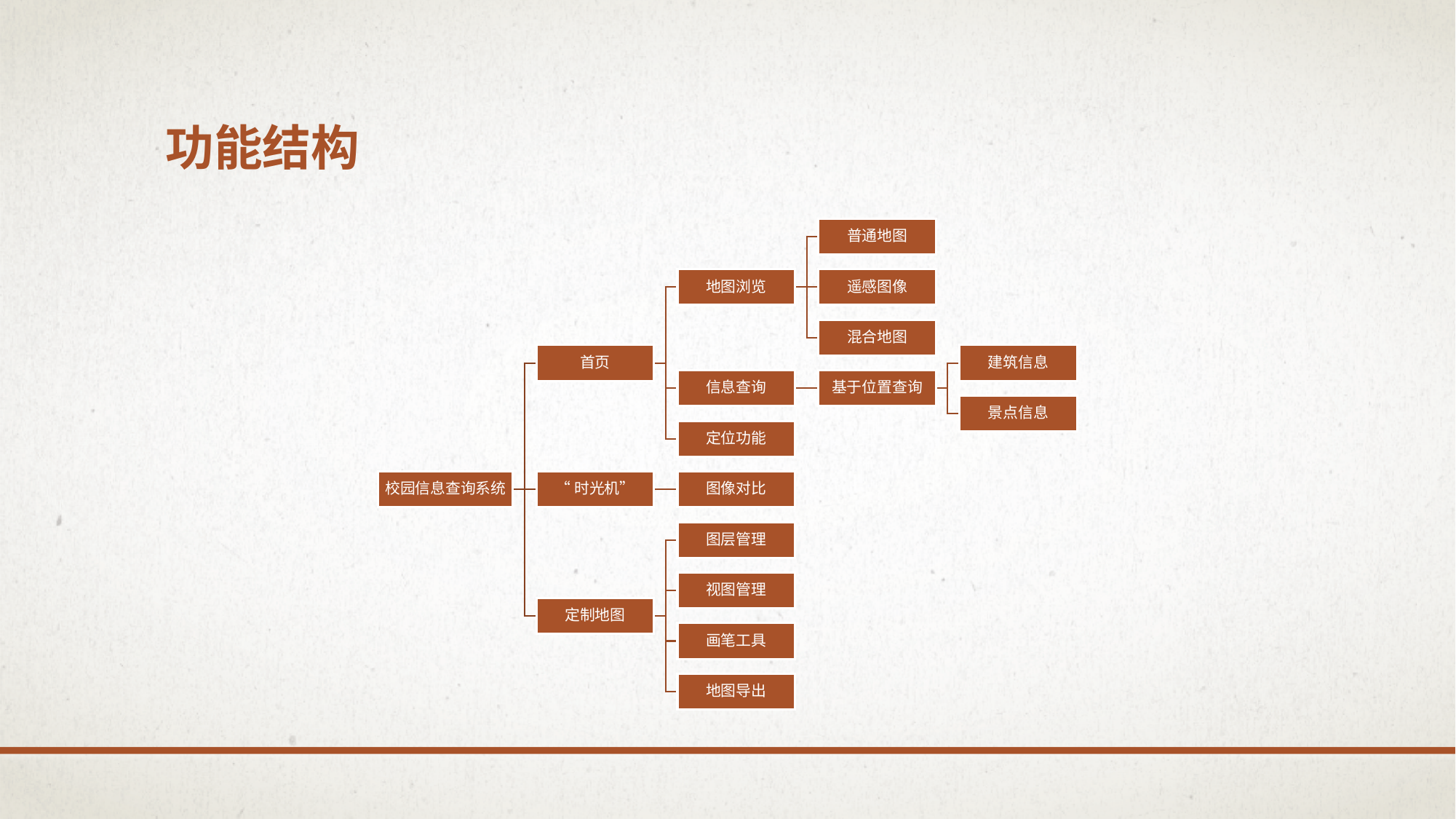

# 功能结构
校园信息查询系统
首页
地图浏览
普通地图
遥感图像
混合地图
信息查询
基于位置查询
建筑信息
景点信息
定位功能
“时光机”
图像对比
定制地图
图层管理
视图管理
画笔工具
地图导出